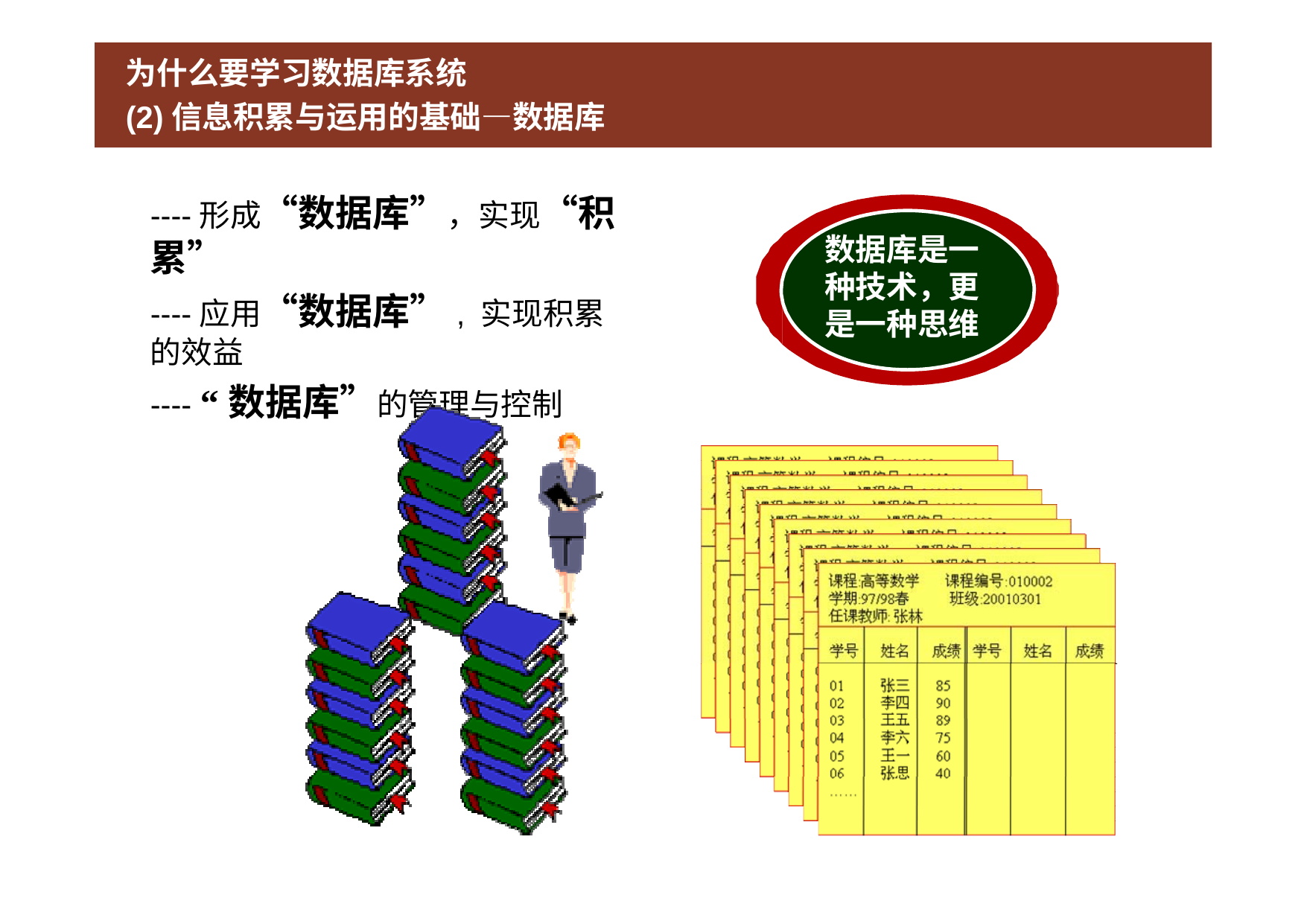

# 为什么要学习数据库系统
(2)信息积累与运用的基础—数据库
----形成“数据库”，实现“积累”
----应用“数据库”, 实现积累的效益
---- “数据库”的管理与控制

数据库是一 种技术，更 是一种思维